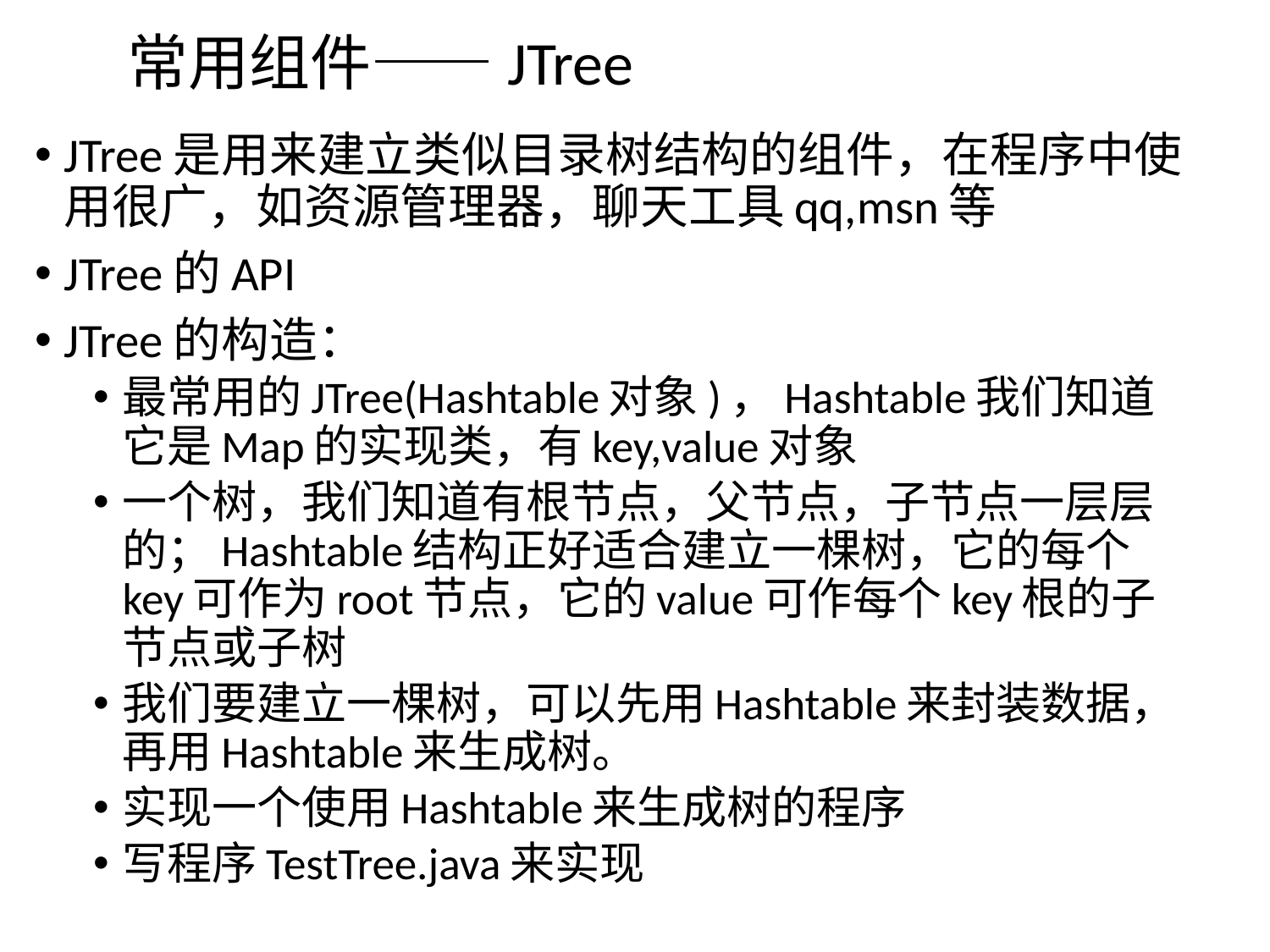

# 常用组件——JTree
JTree是用来建立类似目录树结构的组件，在程序中使用很广，如资源管理器，聊天工具qq,msn等
JTree的API
JTree的构造：
最常用的JTree(Hashtable对象)，Hashtable我们知道它是Map的实现类，有key,value对象
一个树，我们知道有根节点，父节点，子节点一层层的；Hashtable结构正好适合建立一棵树，它的每个key可作为root节点，它的value可作每个key根的子节点或子树
我们要建立一棵树，可以先用Hashtable来封装数据，再用Hashtable来生成树。
实现一个使用Hashtable来生成树的程序
写程序TestTree.java来实现